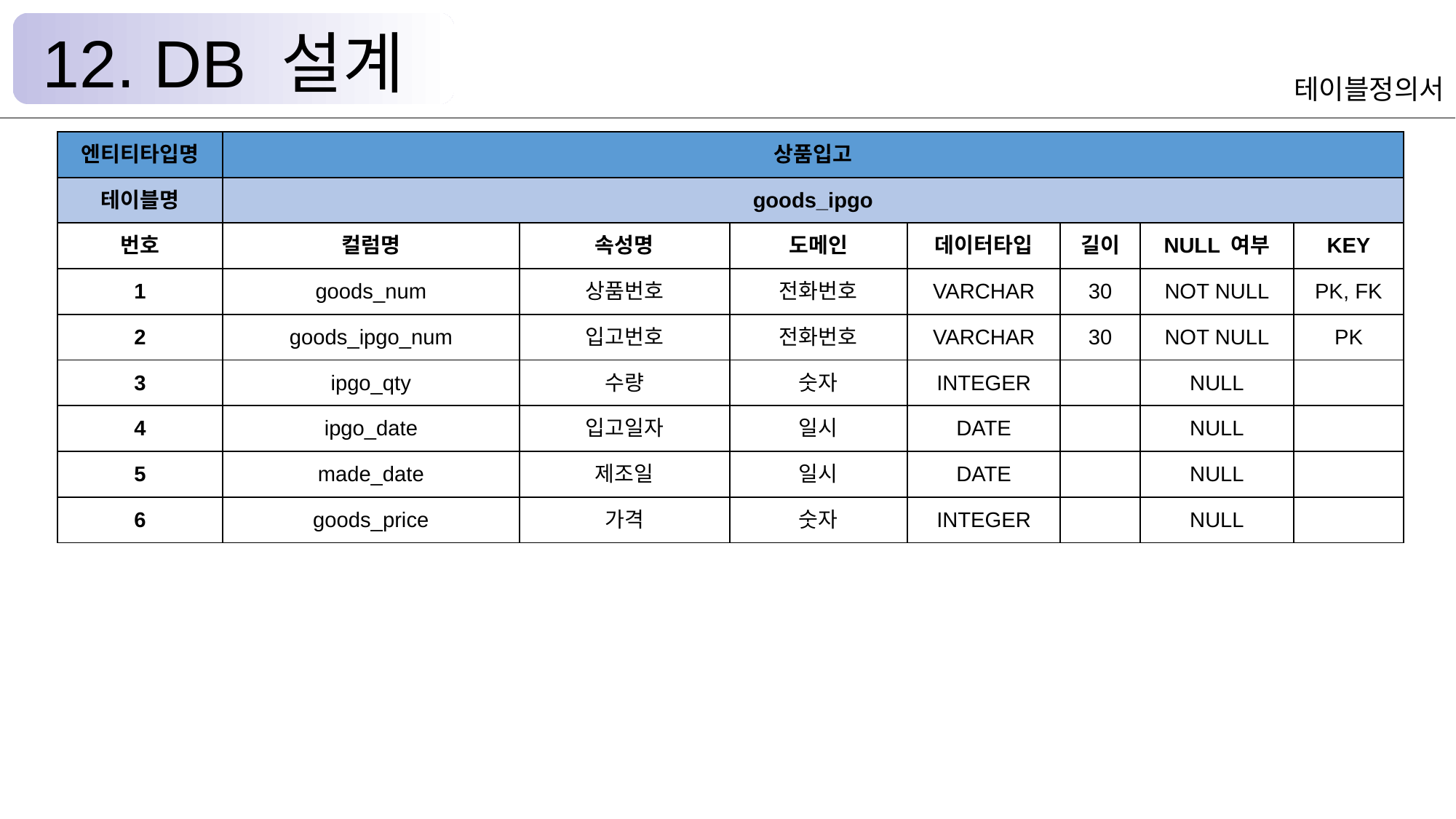

12. DB 설계

테이블정의서
| 엔티티타입명 | 상품입고 |  |  |  |  |  |  |
| --- | --- | --- | --- | --- | --- | --- | --- |
| 테이블명 | goods\_ipgo |  |  |  |  |  |  |
| 번호 | 컬럼명 | 속성명 | 도메인 | 데이터타입 | 길이 | NULL 여부 | KEY |
| 1 | goods\_num | 상품번호 | 전화번호 | VARCHAR | 30 | NOT NULL | PK, FK |
| 2 | goods\_ipgo\_num | 입고번호 | 전화번호 | VARCHAR | 30 | NOT NULL | PK |
| 3 | ipgo\_qty | 수량 | 숫자 | INTEGER |  | NULL |  |
| 4 | ipgo\_date | 입고일자 | 일시 | DATE |  | NULL |  |
| 5 | made\_date | 제조일 | 일시 | DATE |  | NULL |  |
| 6 | goods\_price | 가격 | 숫자 | INTEGER |  | NULL |  |